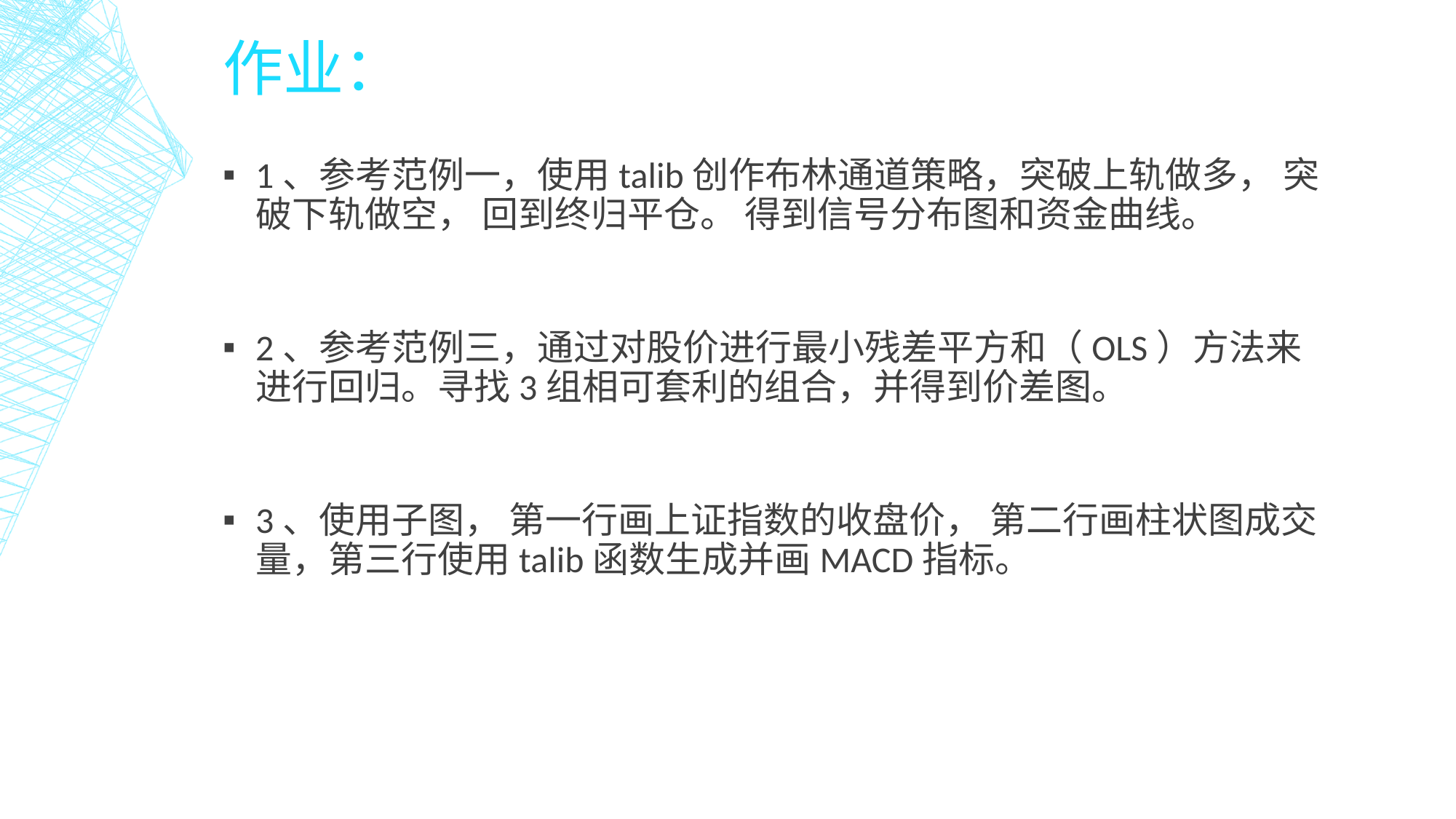

# 作业：
1、参考范例一，使用talib创作布林通道策略，突破上轨做多， 突破下轨做空， 回到终归平仓。 得到信号分布图和资金曲线。

2、参考范例三，通过对股价进行最小残差平方和（OLS）方法来进行回归。寻找3组相可套利的组合，并得到价差图。

3、使用子图， 第一行画上证指数的收盘价， 第二行画柱状图成交量，第三行使用talib函数生成并画MACD指标。